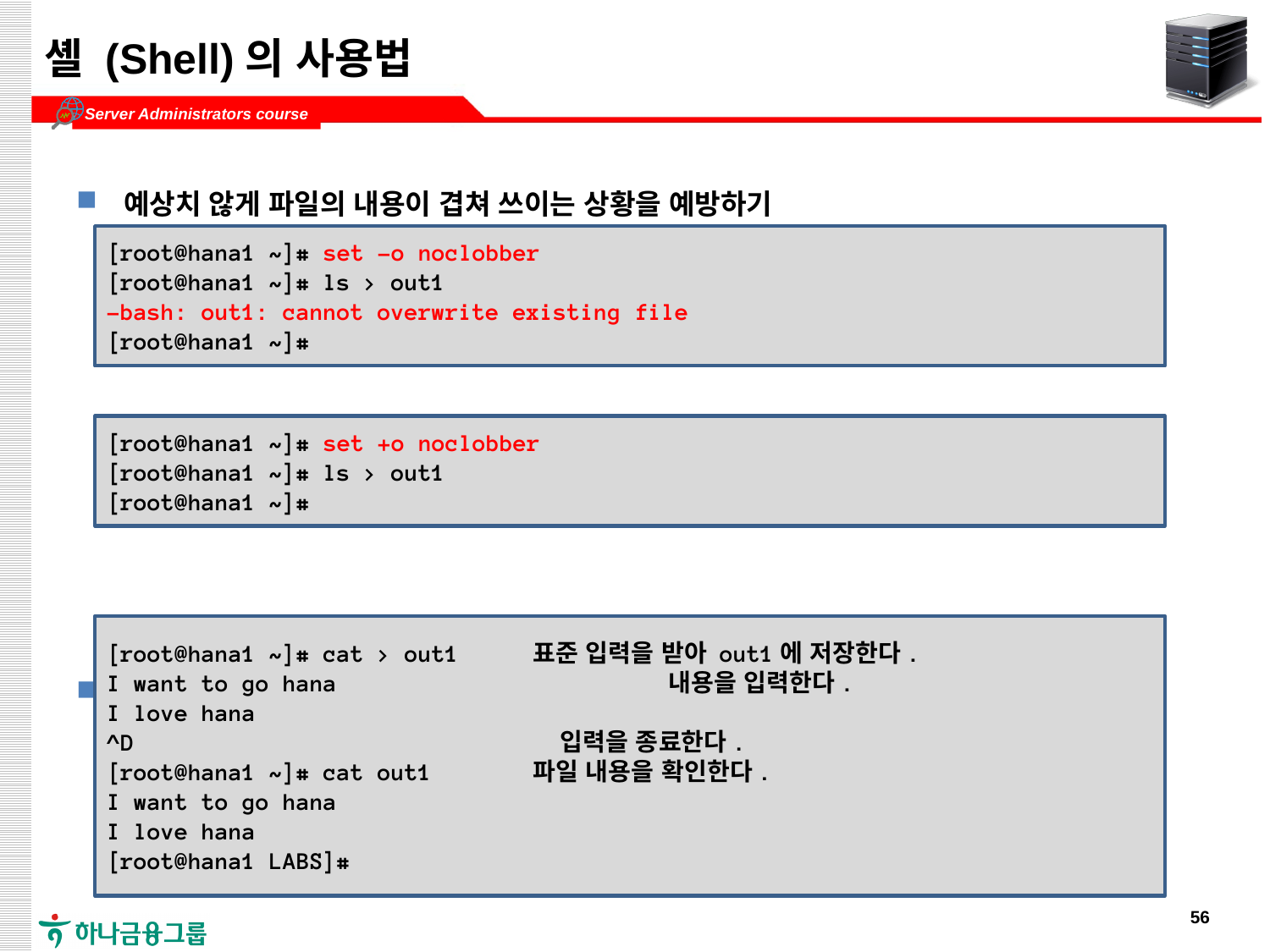

# 셸 (Shell)의 사용법
예상치 않게 파일의 내용이 겹쳐 쓰이는 상황을 예방하기

설정 해제

cat 명령으로 파일 생성하기
[root@hana1 ~]# set -o noclobber
[root@hana1 ~]# ls > out1
-bash: out1: cannot overwrite existing file
[root@hana1 ~]#
[root@hana1 ~]# set +o noclobber
[root@hana1 ~]# ls > out1
[root@hana1 ~]#
[root@hana1 ~]# cat > out1     표준 입력을 받아 out1에 저장한다.
I want to go hana                        내용을 입력한다.
I love hana
^D                               입력을 종료한다.
[root@hana1 ~]# cat out1       파일 내용을 확인한다.
I want to go hana
I love hana
[root@hana1 LABS]#